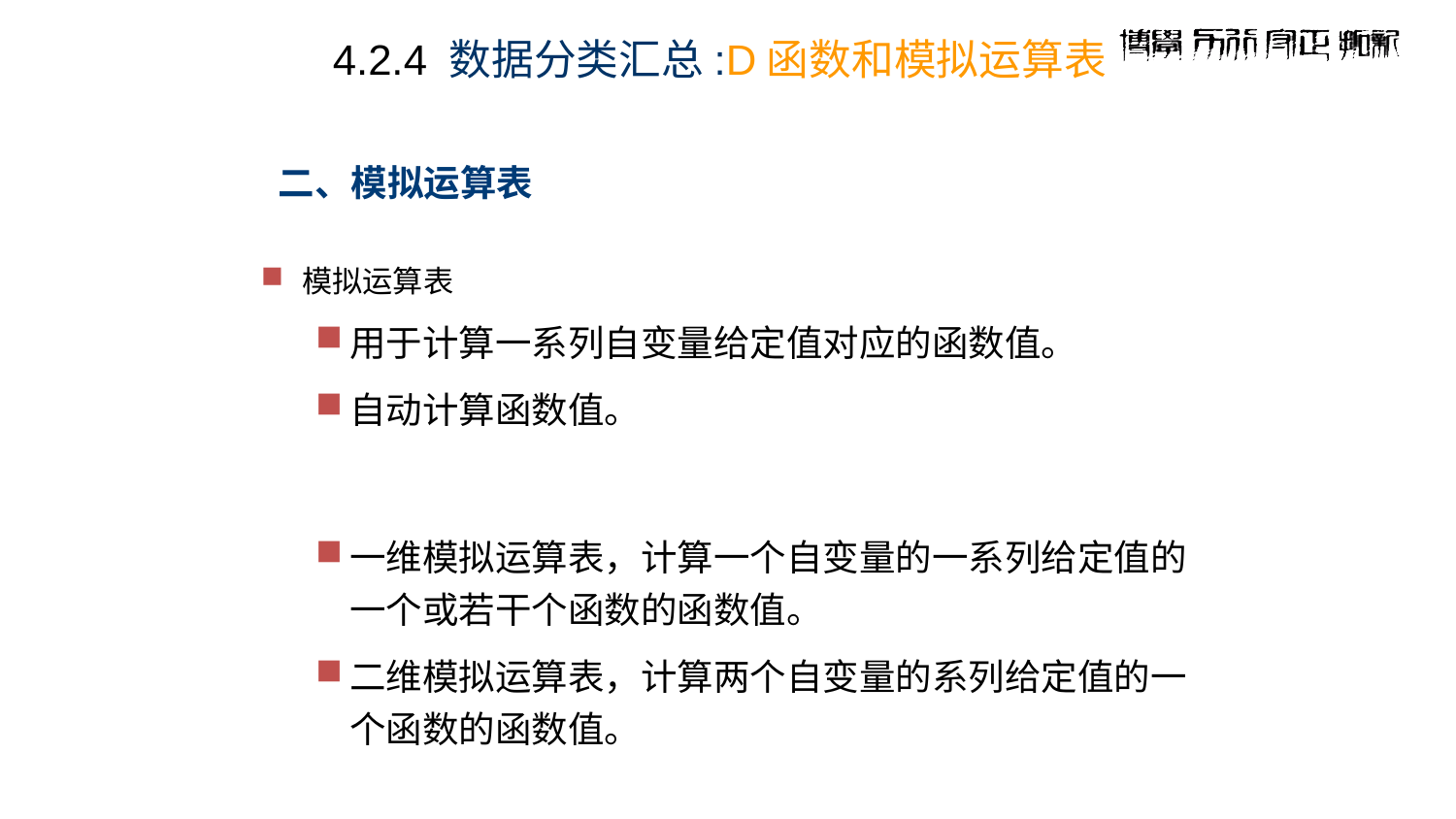

4.2.4 数据分类汇总:D函数和模拟运算表
# 二、模拟运算表
模拟运算表
用于计算一系列自变量给定值对应的函数值。
自动计算函数值。

一维模拟运算表，计算一个自变量的一系列给定值的一个或若干个函数的函数值。
二维模拟运算表，计算两个自变量的系列给定值的一个函数的函数值。